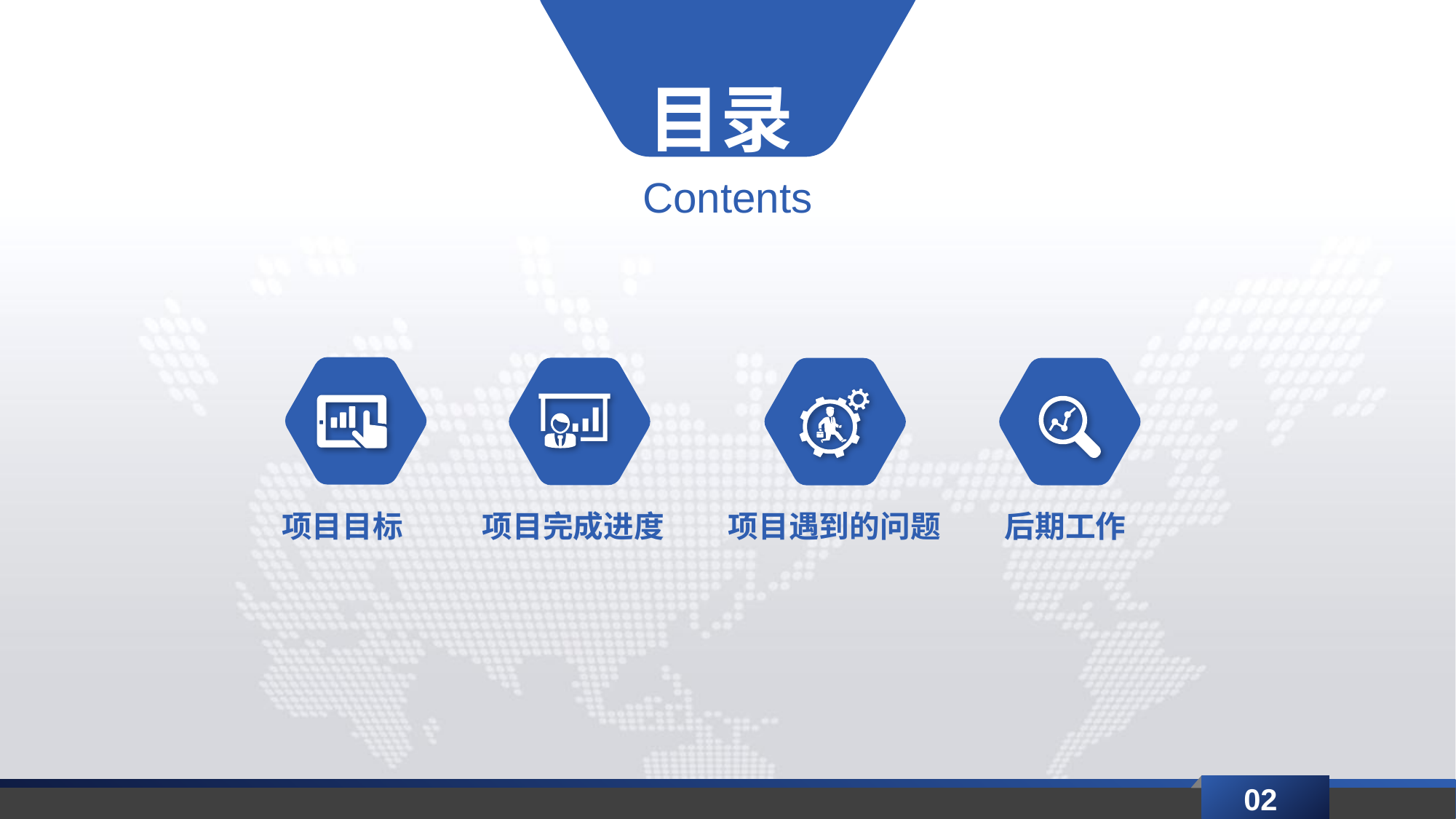

目录
Contents

项目目标

项目完成进度

项目遇到的问题
后期工作

02

延时符